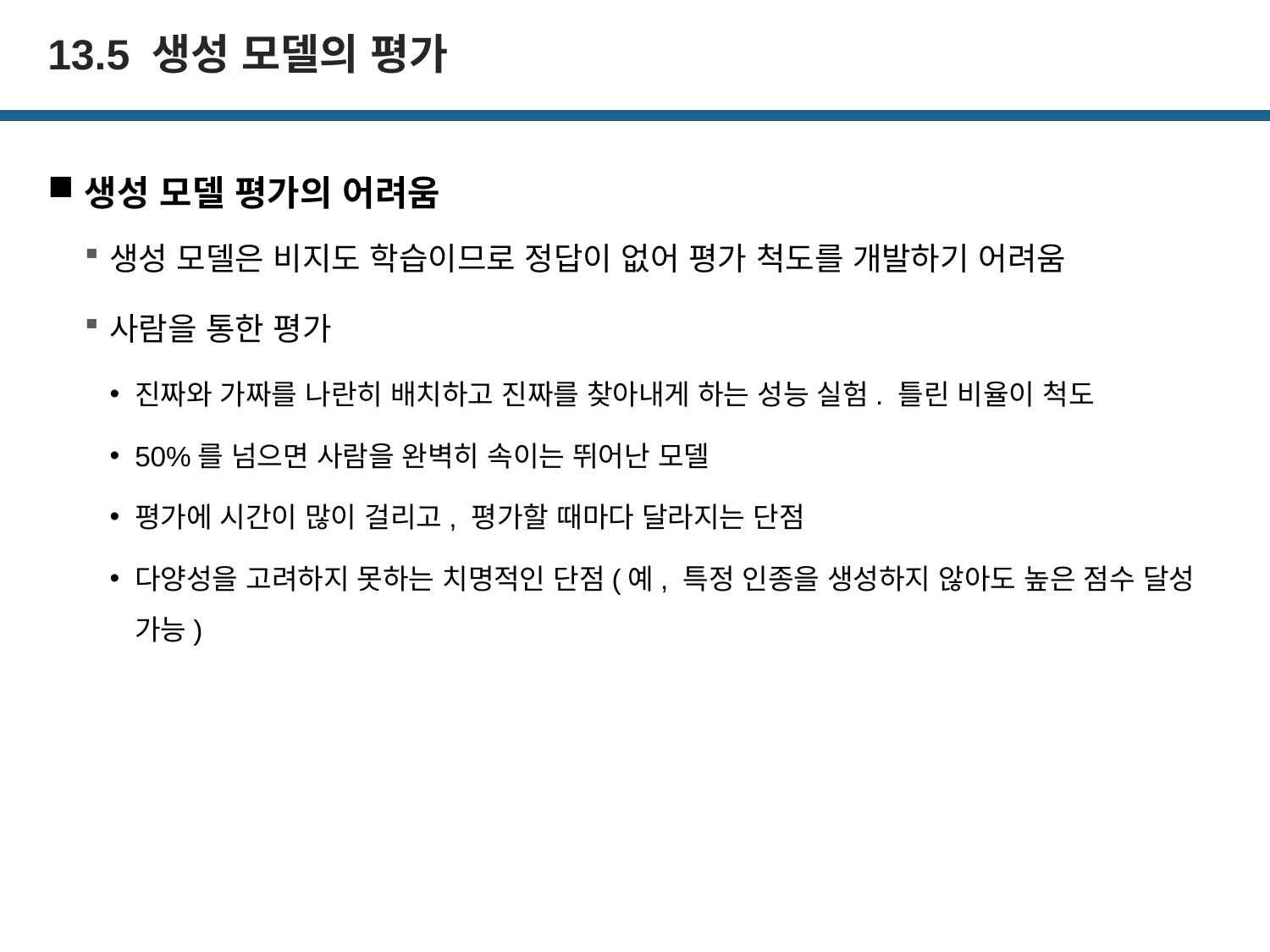

# 13.5 생성 모델의 평가
생성 모델 평가의 어려움
생성 모델은 비지도 학습이므로 정답이 없어 평가 척도를 개발하기 어려움
사람을 통한 평가
진짜와 가짜를 나란히 배치하고 진짜를 찾아내게 하는 성능 실험. 틀린 비율이 척도
50%를 넘으면 사람을 완벽히 속이는 뛰어난 모델
평가에 시간이 많이 걸리고, 평가할 때마다 달라지는 단점
다양성을 고려하지 못하는 치명적인 단점(예, 특정 인종을 생성하지 않아도 높은 점수 달성 가능)